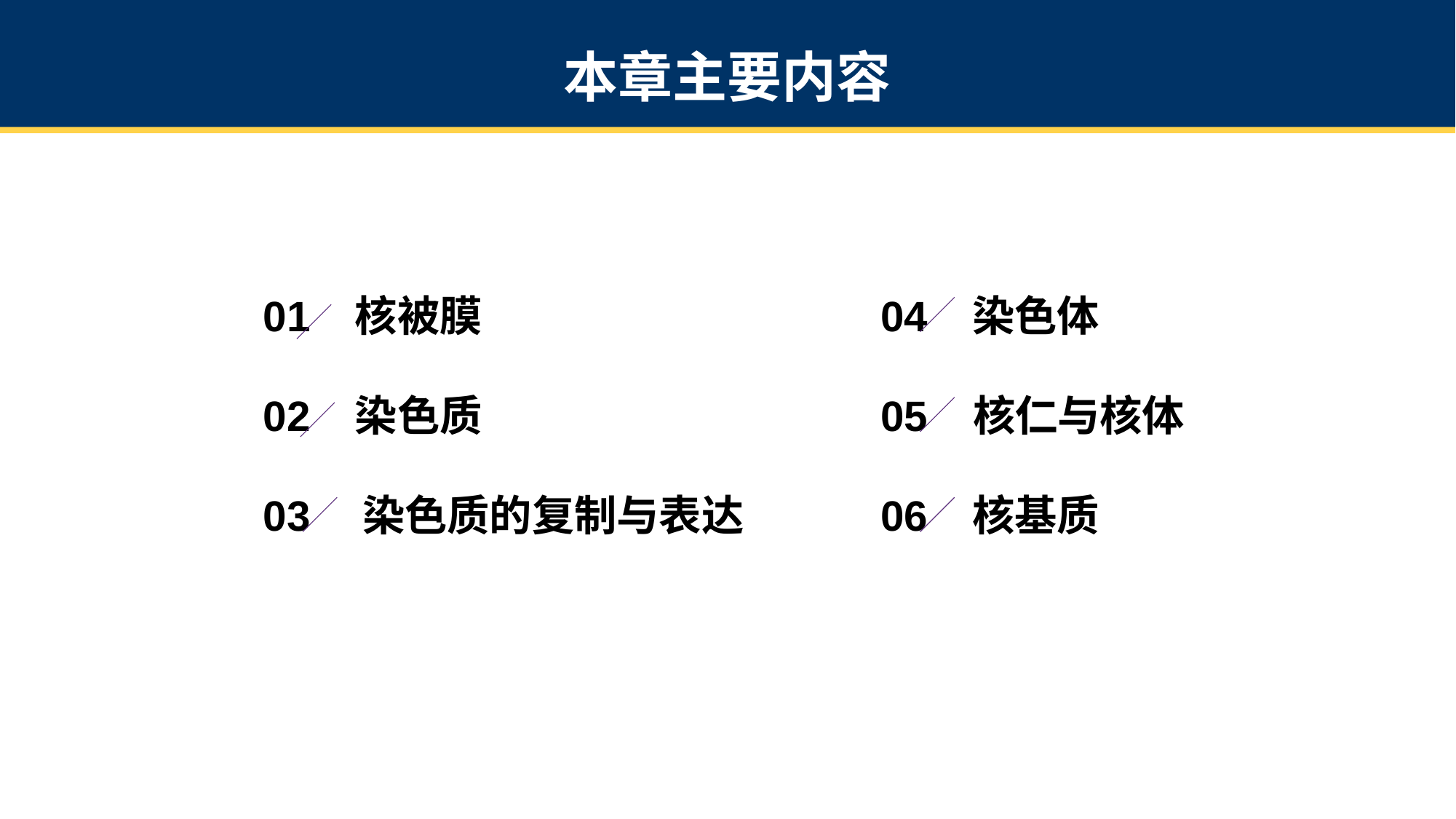

本章主要内容
01
核被膜
04
染色体
02
染色质
05
核仁与核体
03
染色质的复制与表达
06
核基质